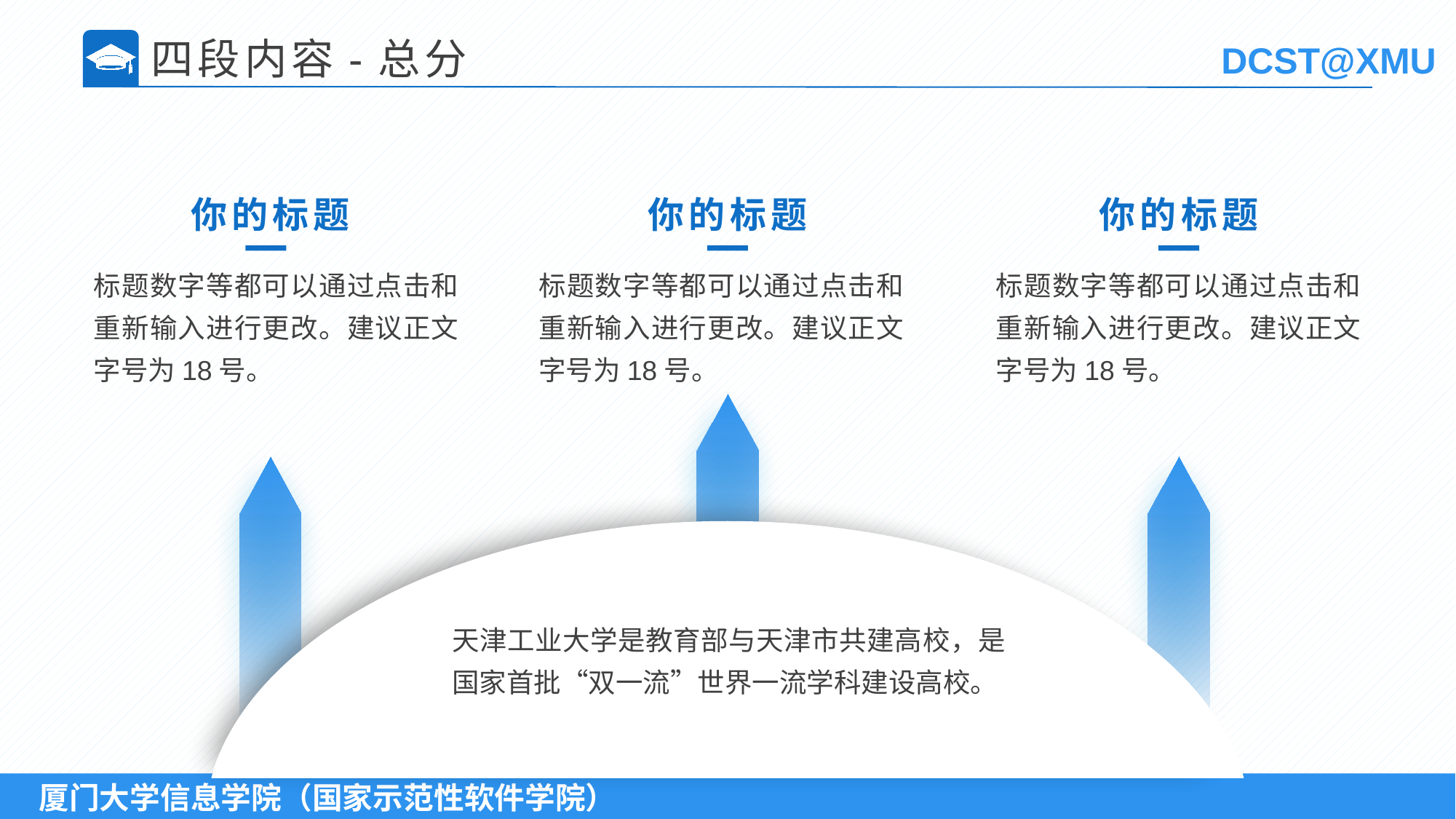

四段内容-总分
你的标题
你的标题
你的标题

标题数字等都可以通过点击和重新输入进行更改。建议正文字号为18号。
标题数字等都可以通过点击和重新输入进行更改。建议正文字号为18号。
标题数字等都可以通过点击和重新输入进行更改。建议正文字号为18号。

天津工业大学是教育部与天津市共建高校，是国家首批“双一流”世界一流学科建设高校。